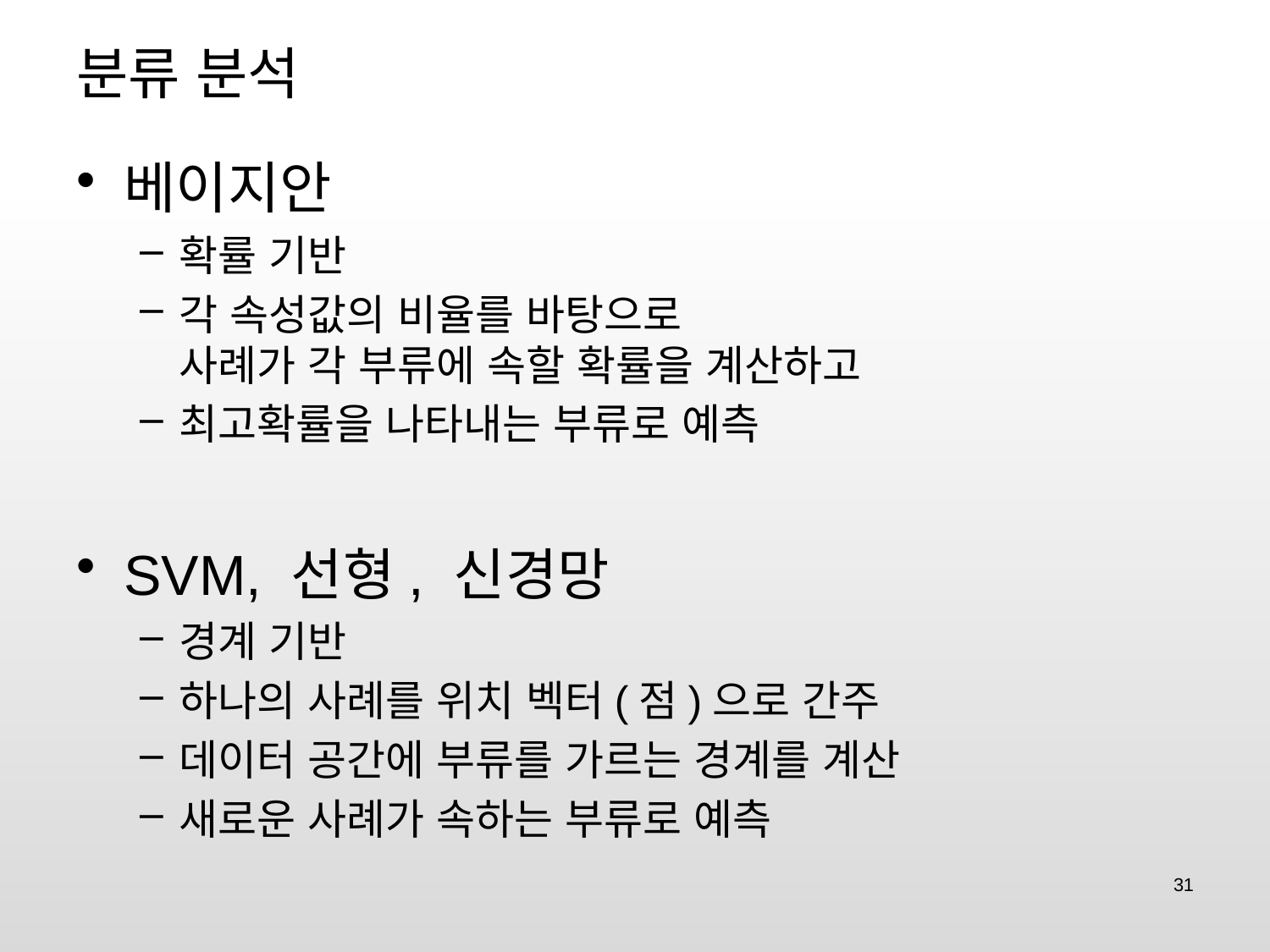

# 분류 분석
베이지안
확률 기반
각 속성값의 비율를 바탕으로
사례가 각 부류에 속할 확률을 계산하고
최고확률을 나타내는 부류로 예측

SVM, 선형, 신경망
경계 기반
하나의 사례를 위치 벡터(점)으로 간주
데이터 공간에 부류를 가르는 경계를 계산
새로운 사례가 속하는 부류로 예측
31